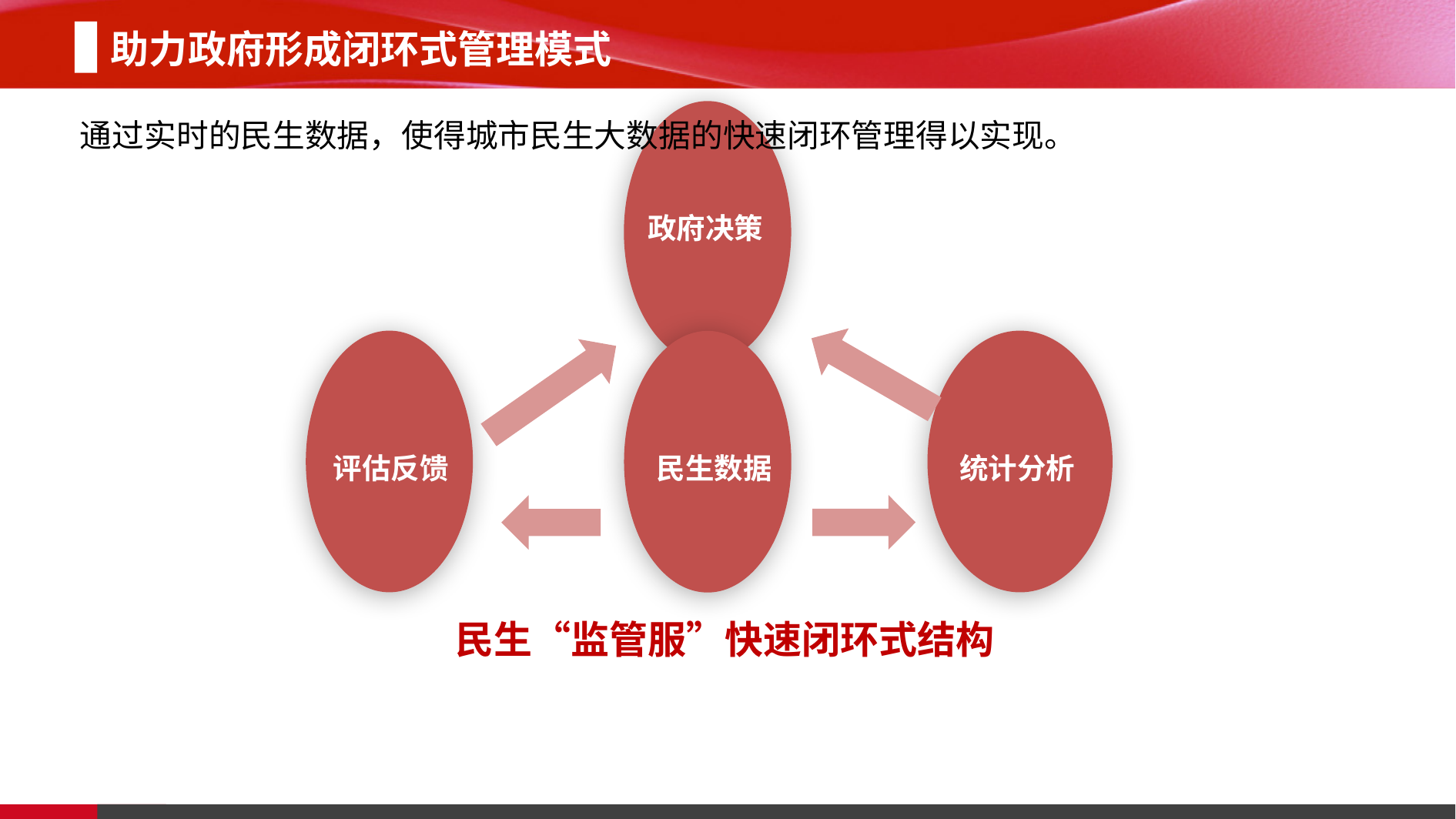

助力政府形成闭环式管理模式

政府决策
通过实时的民生数据，使得城市民生大数据的快速闭环管理得以实现。

评估反馈

统计分析

  民生数据

民生“监管服”快速闭环式结构